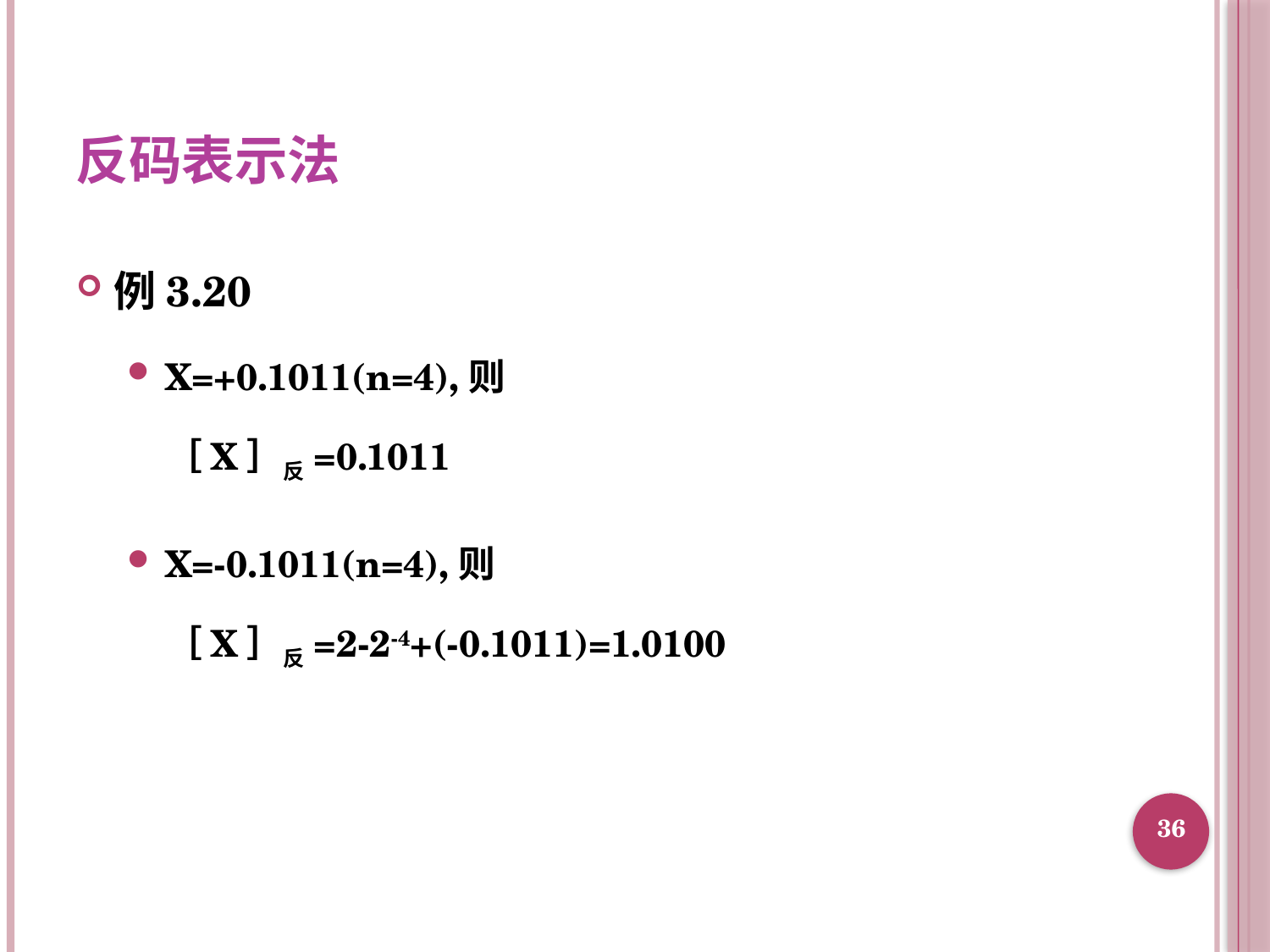

# 反码表示法
例3.20
X=+0.1011(n=4),则
［X］反=0.1011
X=-0.1011(n=4),则
［X］反=2-2-4+(-0.1011)=1.0100
36